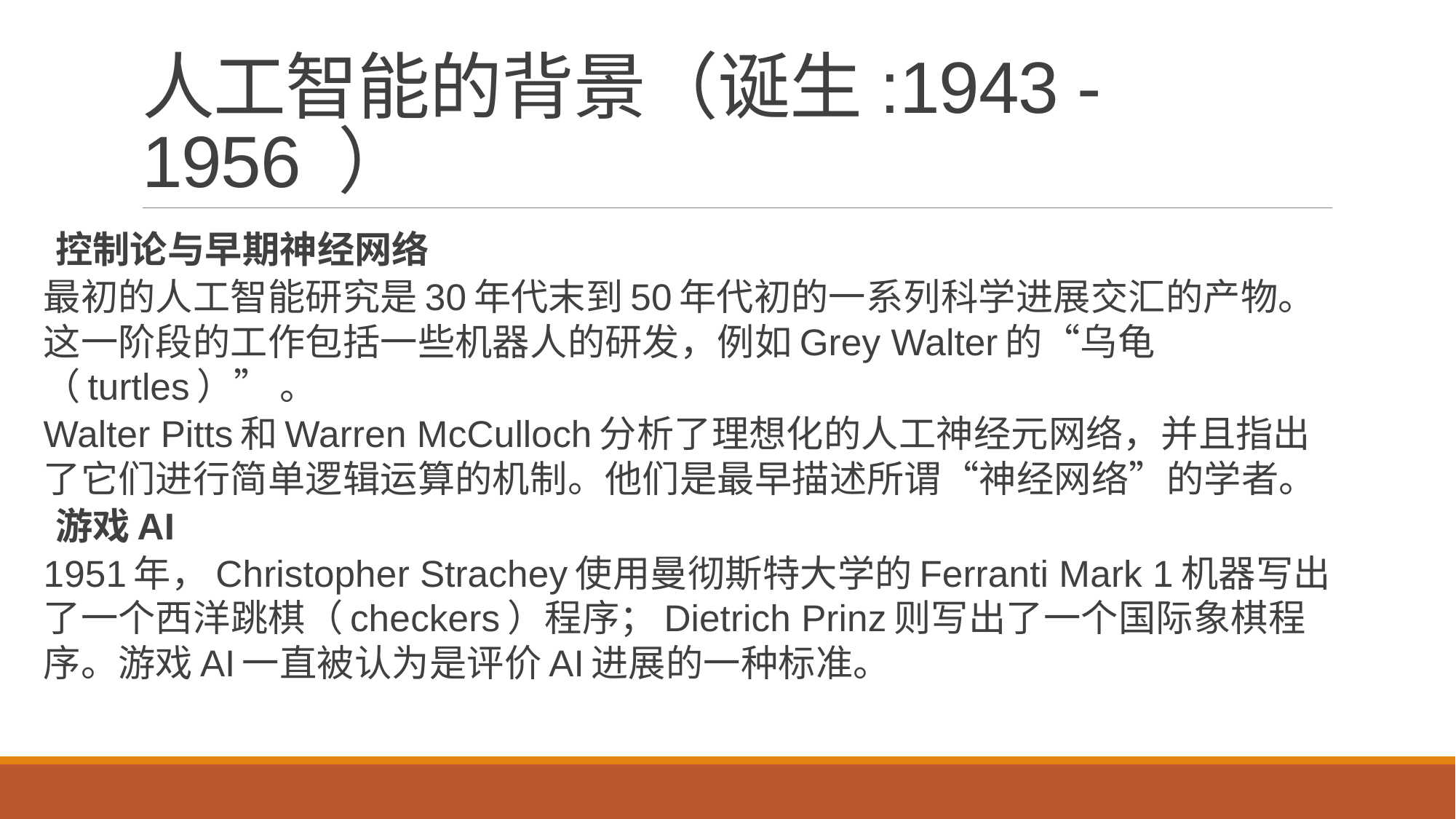

# 人工智能的背景（诞生:1943 - 1956 ）
控制论与早期神经网络
最初的人工智能研究是30年代末到50年代初的一系列科学进展交汇的产物。这一阶段的工作包括一些机器人的研发，例如Grey Walter的“乌龟（turtles）” 。
Walter Pitts和Warren McCulloch分析了理想化的人工神经元网络，并且指出了它们进行简单逻辑运算的机制。他们是最早描述所谓“神经网络”的学者。
游戏AI
1951年，Christopher Strachey使用曼彻斯特大学的Ferranti Mark 1机器写出了一个西洋跳棋（checkers）程序；Dietrich Prinz则写出了一个国际象棋程序。游戏AI一直被认为是评价AI进展的一种标准。

7